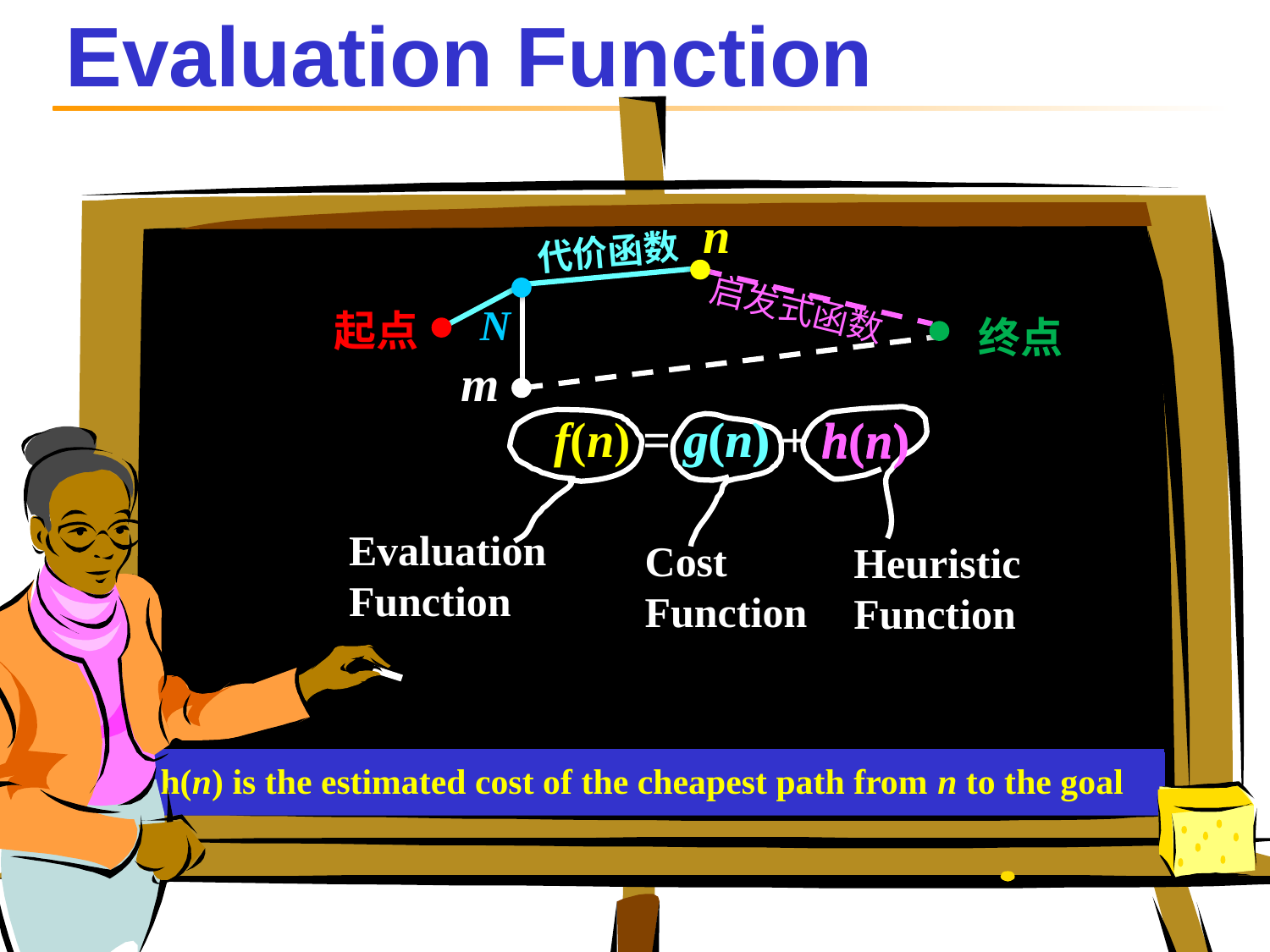

# Evaluation Function

n
代价函数

启发式函数
N
起点
终点

m

f(n) = g(n) + h(n)
g(n)
h(n)

Heuristic Function

Evaluation Function

Cost
Function

g(n) gives the path cost from the start node to node n
h(n) is the estimated cost of the cheapest path from n to the goal
f(n) = estimated cost of the cheapest solution through n